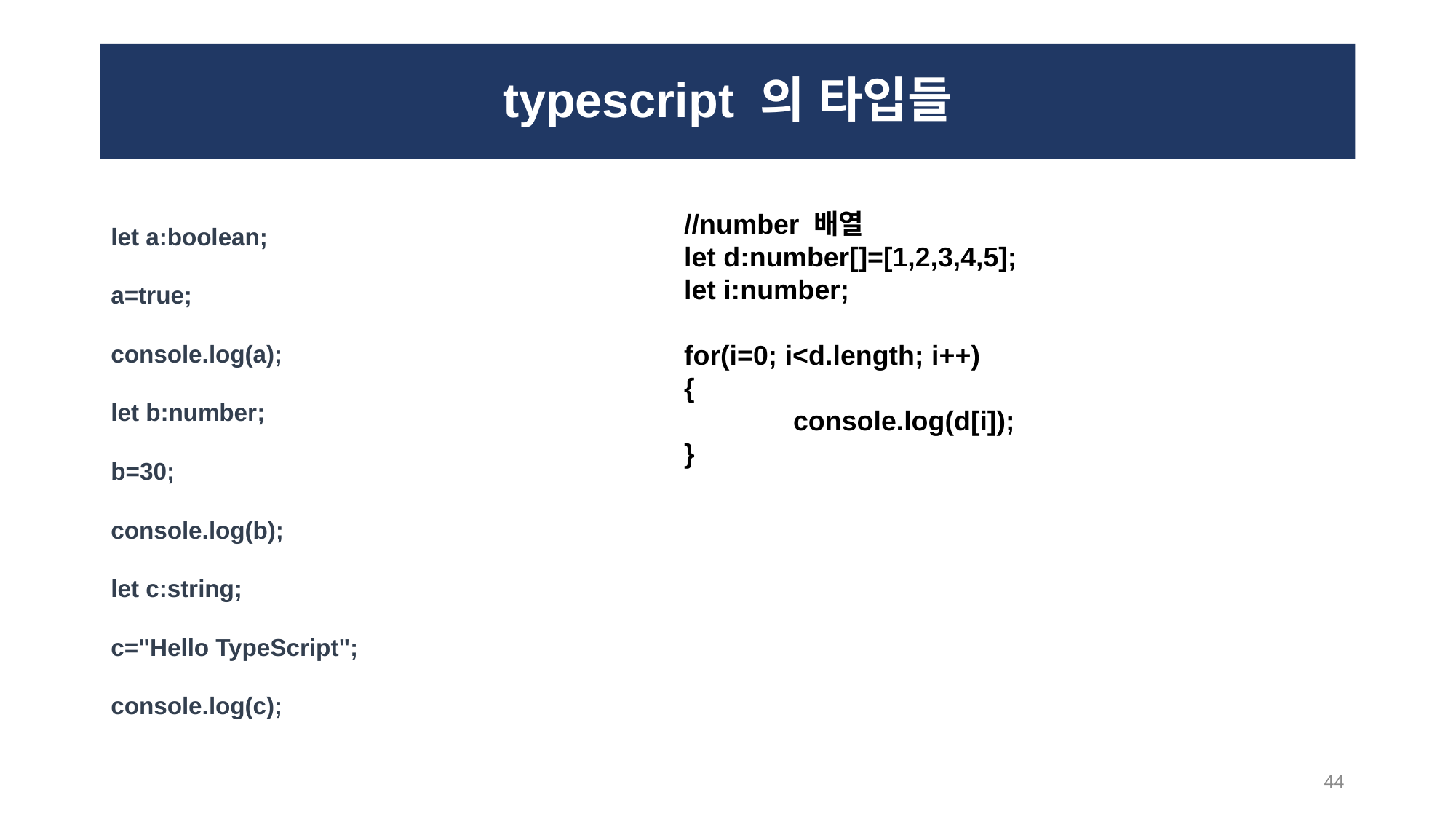

# typescript 의 타입들
let a:boolean;
a=true;
console.log(a);
let b:number;
b=30;
console.log(b);
let c:string;
c="Hello TypeScript";
console.log(c);
//number 배열
let d:number[]=[1,2,3,4,5];
let i:number;
for(i=0; i<d.length; i++)
{
	console.log(d[i]);
}

44